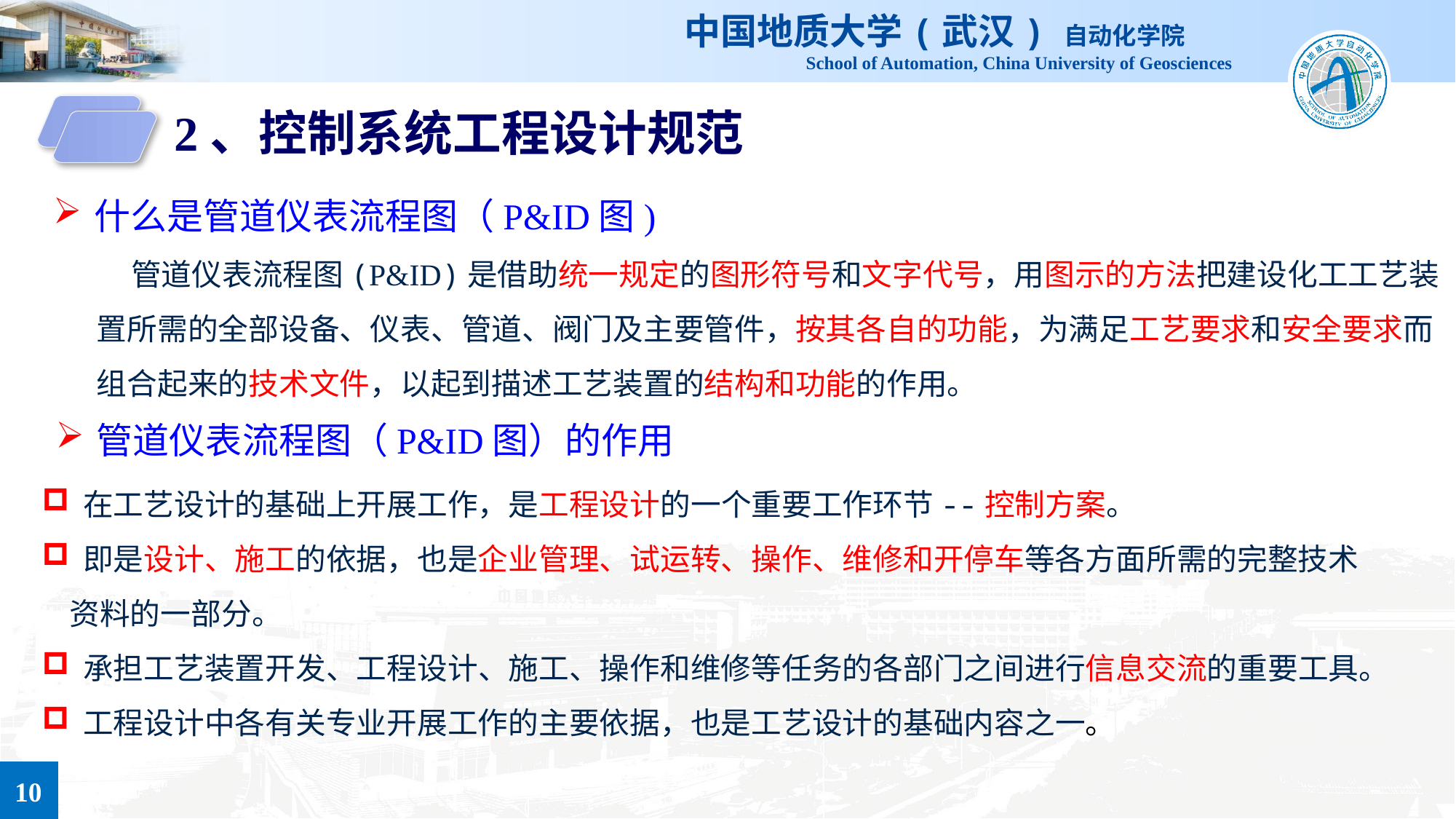

2、控制系统工程设计规范
什么是管道仪表流程图（P&ID图)

    管道仪表流程图(P&ID)是借助统一规定的图形符号和文字代号，用图示的方法把建设化工工艺装置所需的全部设备、仪表、管道、阀门及主要管件，按其各自的功能，为满足工艺要求和安全要求而组合起来的技术文件，以起到描述工艺装置的结构和功能的作用。
管道仪表流程图（P&ID图）的作用

在工艺设计的基础上开展工作，是工程设计的一个重要工作环节--控制方案。
即是设计、施工的依据，也是企业管理、试运转、操作、维修和开停车等各方面所需的完整技术
   资料的一部分。
承担工艺装置开发、工程设计、施工、操作和维修等任务的各部门之间进行信息交流的重要工具。
工程设计中各有关专业开展工作的主要依据，也是工艺设计的基础内容之一。
10